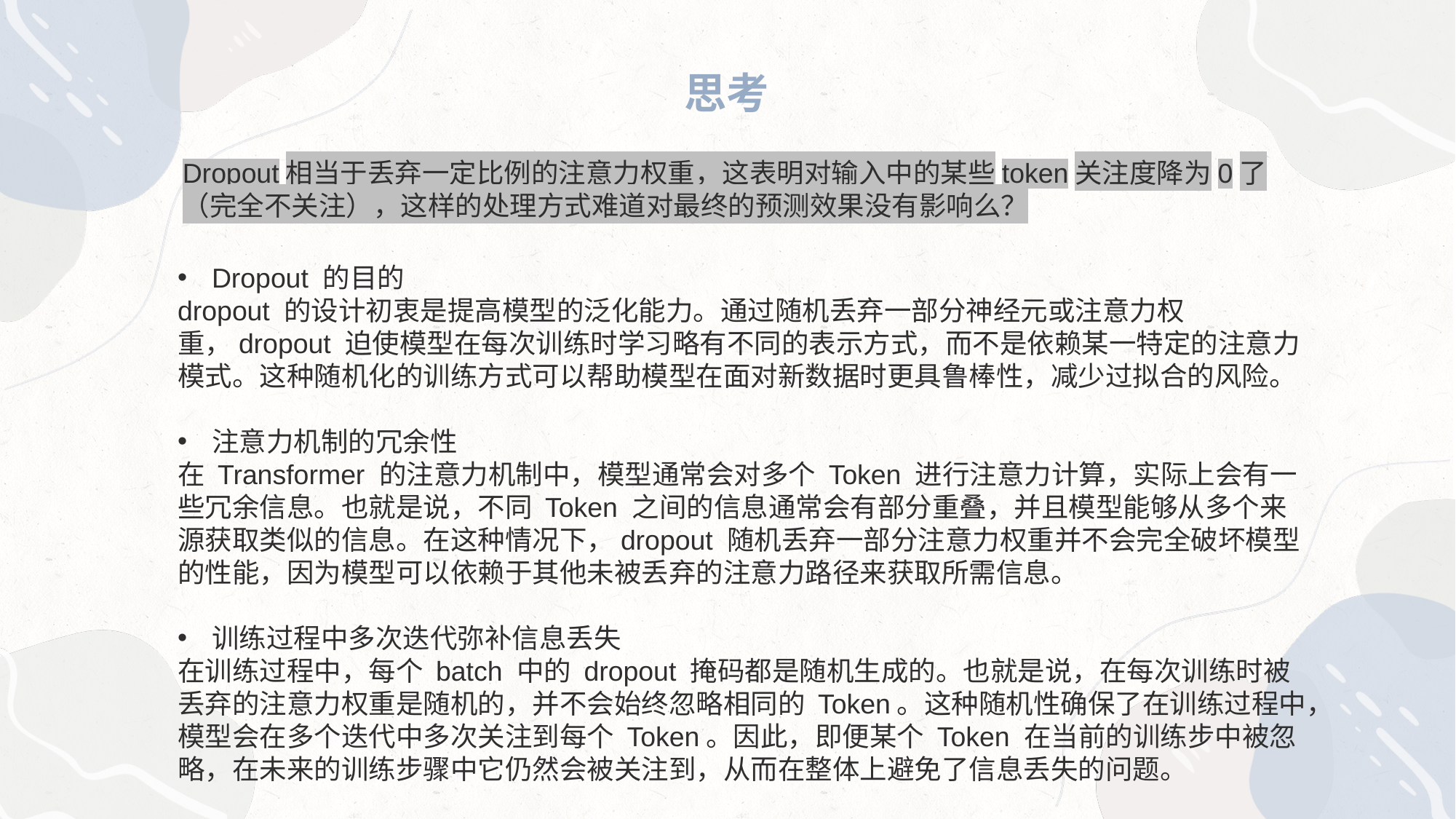

# 思考
Dropout相当于丢弃一定比例的注意力权重，这表明对输入中的某些token关注度降为0了（完全不关注），这样的处理方式难道对最终的预测效果没有影响么？
Dropout 的目的
dropout 的设计初衷是提高模型的泛化能力。通过随机丢弃一部分神经元或注意力权重，dropout 迫使模型在每次训练时学习略有不同的表示方式，而不是依赖某一特定的注意力模式。这种随机化的训练方式可以帮助模型在面对新数据时更具鲁棒性，减少过拟合的风险。

注意力机制的冗余性
在 Transformer 的注意力机制中，模型通常会对多个 Token 进行注意力计算，实际上会有一些冗余信息。也就是说，不同 Token 之间的信息通常会有部分重叠，并且模型能够从多个来源获取类似的信息。在这种情况下，dropout 随机丢弃一部分注意力权重并不会完全破坏模型的性能，因为模型可以依赖于其他未被丢弃的注意力路径来获取所需信息。

训练过程中多次迭代弥补信息丢失
在训练过程中，每个 batch 中的 dropout 掩码都是随机生成的。也就是说，在每次训练时被丢弃的注意力权重是随机的，并不会始终忽略相同的 Token。这种随机性确保了在训练过程中，模型会在多个迭代中多次关注到每个 Token。因此，即便某个 Token 在当前的训练步中被忽略，在未来的训练步骤中它仍然会被关注到，从而在整体上避免了信息丢失的问题。